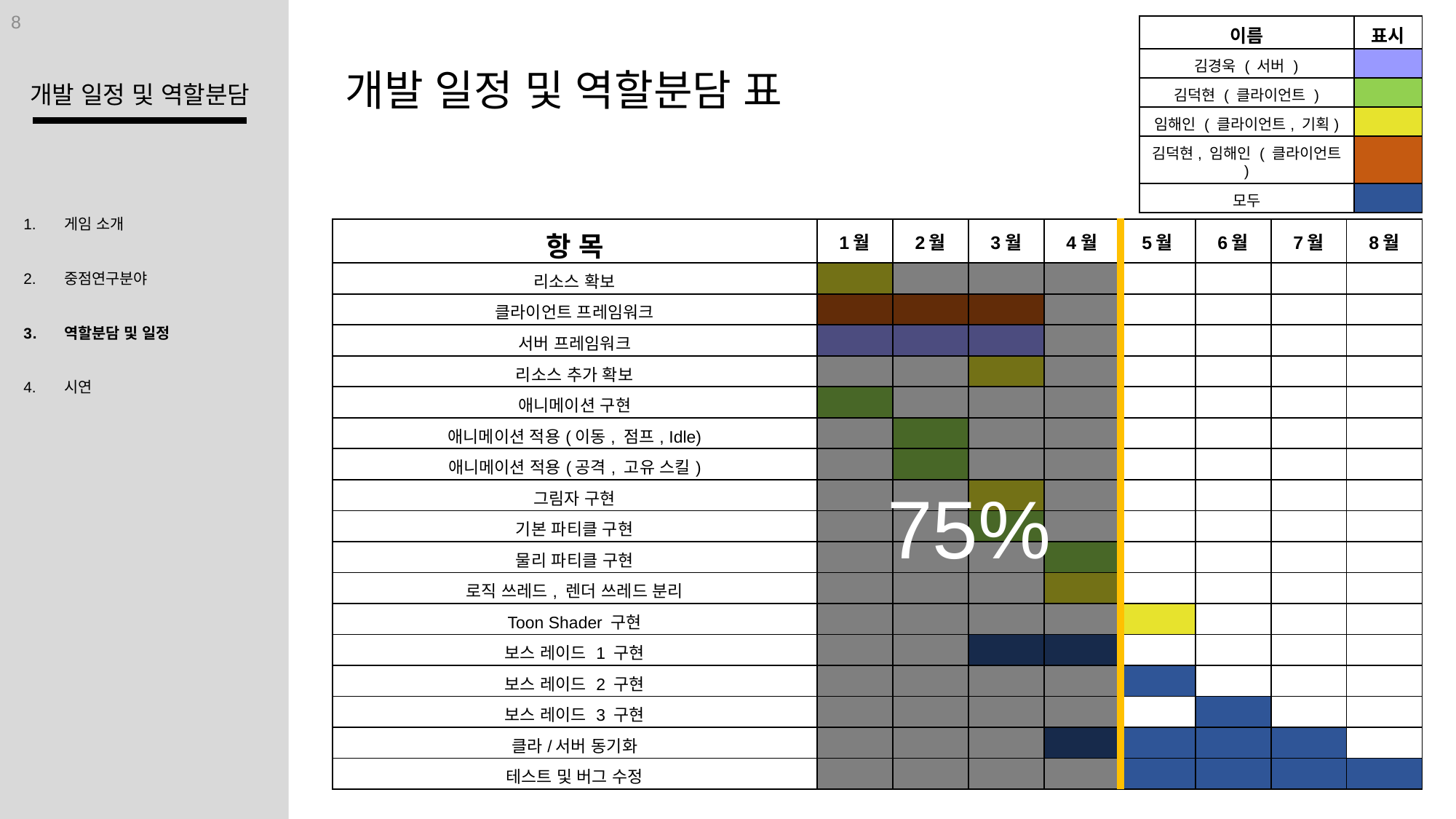

8

| 이름 | 표시 |
| --- | --- |
| 김경욱 ( 서버 ) |  |
| 김덕현 ( 클라이언트 ) |  |
| 임해인 ( 클라이언트, 기획) |  |
| 김덕현, 임해인 ( 클라이언트 ) |  |
| 모두 |  |
개발 일정 및 역할분담 표
개발 일정 및 역할분담
게임 소개
중점연구분야
역할분담 및 일정
시연
| 항 목 | 1월 | 2월 | 3월 | 4월 | 5월 | 6월 | 7월 | 8월 |
| --- | --- | --- | --- | --- | --- | --- | --- | --- |
| 리소스 확보 |  |  |  |  |  |  |  |  |
| 클라이언트 프레임워크 |  |  |  |  |  |  |  |  |
| 서버 프레임워크 |  |  |  |  |  |  |  |  |
| 리소스 추가 확보 |  |  |  |  |  |  |  |  |
| 애니메이션 구현 |  |  |  |  |  |  |  |  |
| 애니메이션 적용(이동, 점프, Idle) |  |  |  |  |  |  |  |  |
| 애니메이션 적용(공격, 고유 스킬) |  |  |  |  |  |  |  |  |
| 그림자 구현 |  |  |  |  |  |  |  |  |
| 기본 파티클 구현 |  |  |  |  |  |  |  |  |
| 물리 파티클 구현 |  |  |  |  |  |  |  |  |
| 로직 쓰레드, 렌더 쓰레드 분리 |  |  |  |  |  |  |  |  |
| Toon Shader 구현 |  |  |  |  |  |  |  |  |
| 보스 레이드 1 구현 |  |  |  |  |  |  |  |  |
| 보스 레이드 2 구현 |  |  |  |  |  |  |  |  |
| 보스 레이드 3 구현 |  |  |  |  |  |  |  |  |
| 클라/서버 동기화 |  |  |  |  |  |  |  |  |
| 테스트 및 버그 수정 |  |  |  |  |  |  |  |  |
75%